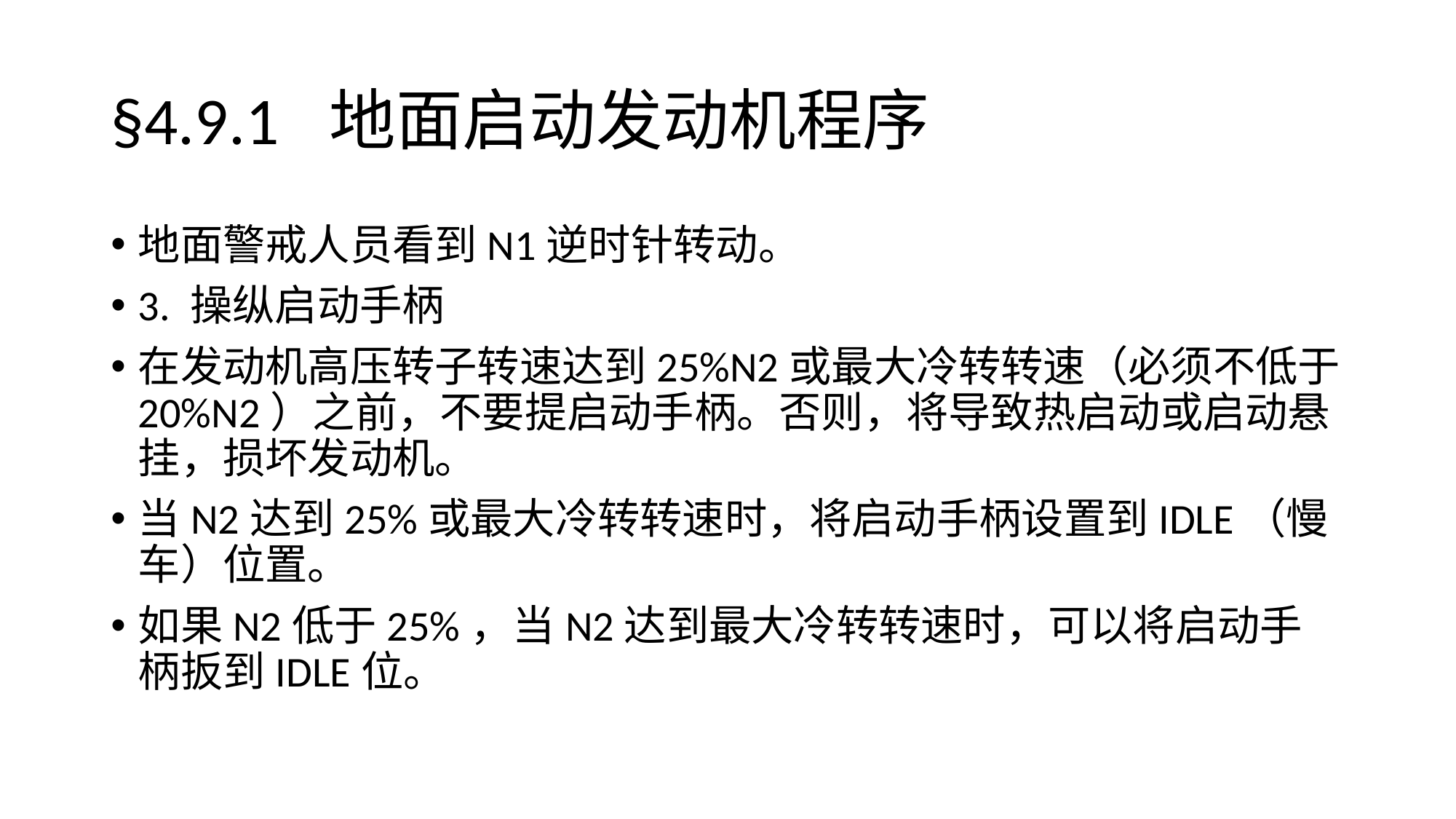

# §4.9.1	地面启动发动机程序
地面警戒人员看到N1逆时针转动。
3. 操纵启动手柄
在发动机高压转子转速达到25%N2或最大冷转转速（必须不低于20%N2）之前，不要提启动手柄。否则，将导致热启动或启动悬挂，损坏发动机。
当N2达到25%或最大冷转转速时，将启动手柄设置到IDLE（慢车）位置。
如果N2低于25%，当N2达到最大冷转转速时，可以将启动手柄扳到IDLE位。